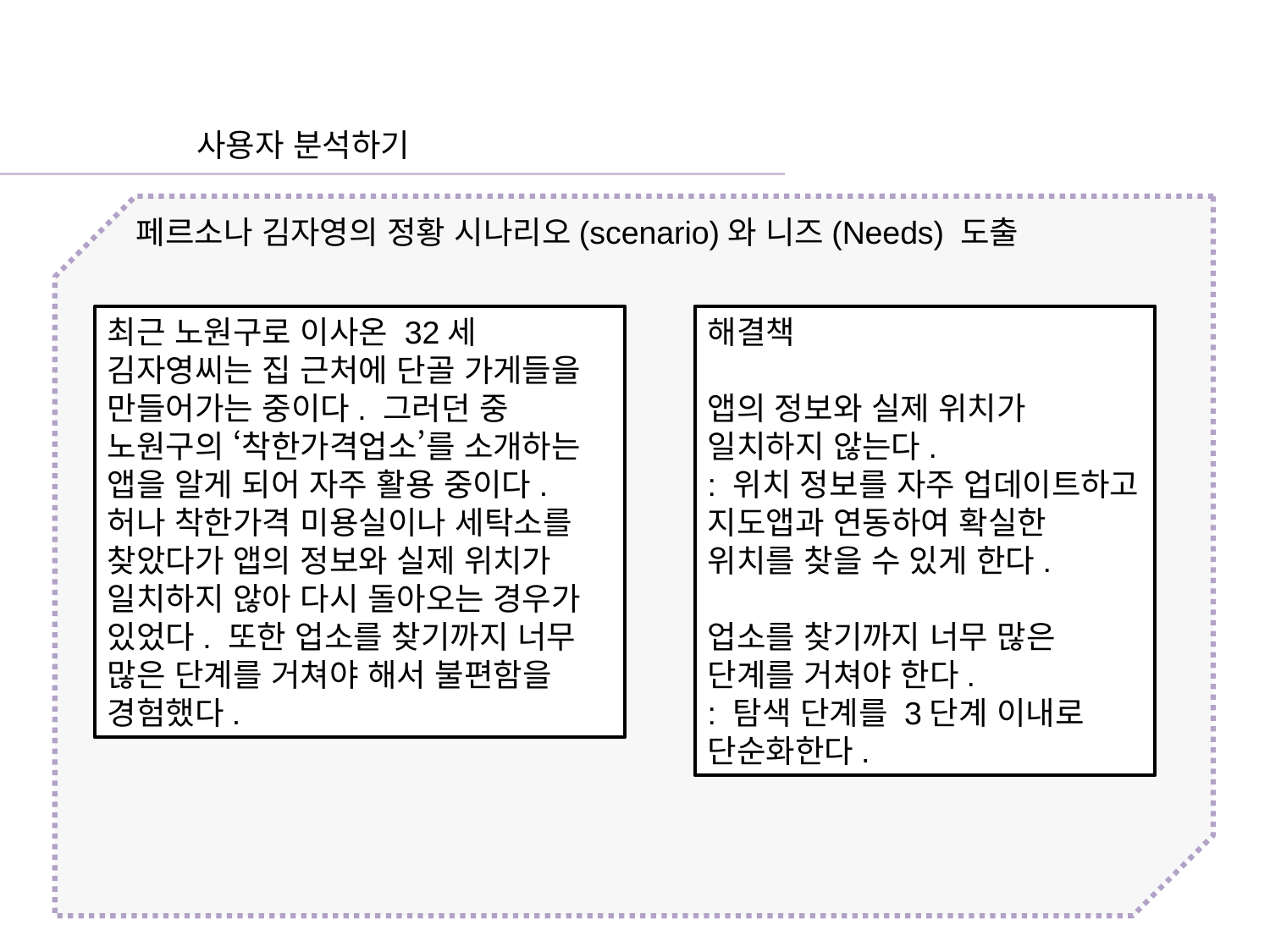

사용자 분석하기

페르소나 김자영의 정황 시나리오(scenario)와 니즈(Needs) 도출
최근 노원구로 이사온 32세 김자영씨는 집 근처에 단골 가게들을 만들어가는 중이다. 그러던 중 노원구의 ‘착한가격업소’를 소개하는 앱을 알게 되어 자주 활용 중이다. 허나 착한가격 미용실이나 세탁소를 찾았다가 앱의 정보와 실제 위치가 일치하지 않아 다시 돌아오는 경우가 있었다. 또한 업소를 찾기까지 너무 많은 단계를 거쳐야 해서 불편함을 경험했다.
해결책

앱의 정보와 실제 위치가 일치하지 않는다.
: 위치 정보를 자주 업데이트하고 지도앱과 연동하여 확실한 위치를 찾을 수 있게 한다.

업소를 찾기까지 너무 많은 단계를 거쳐야 한다.
: 탐색 단계를 3단계 이내로 단순화한다.